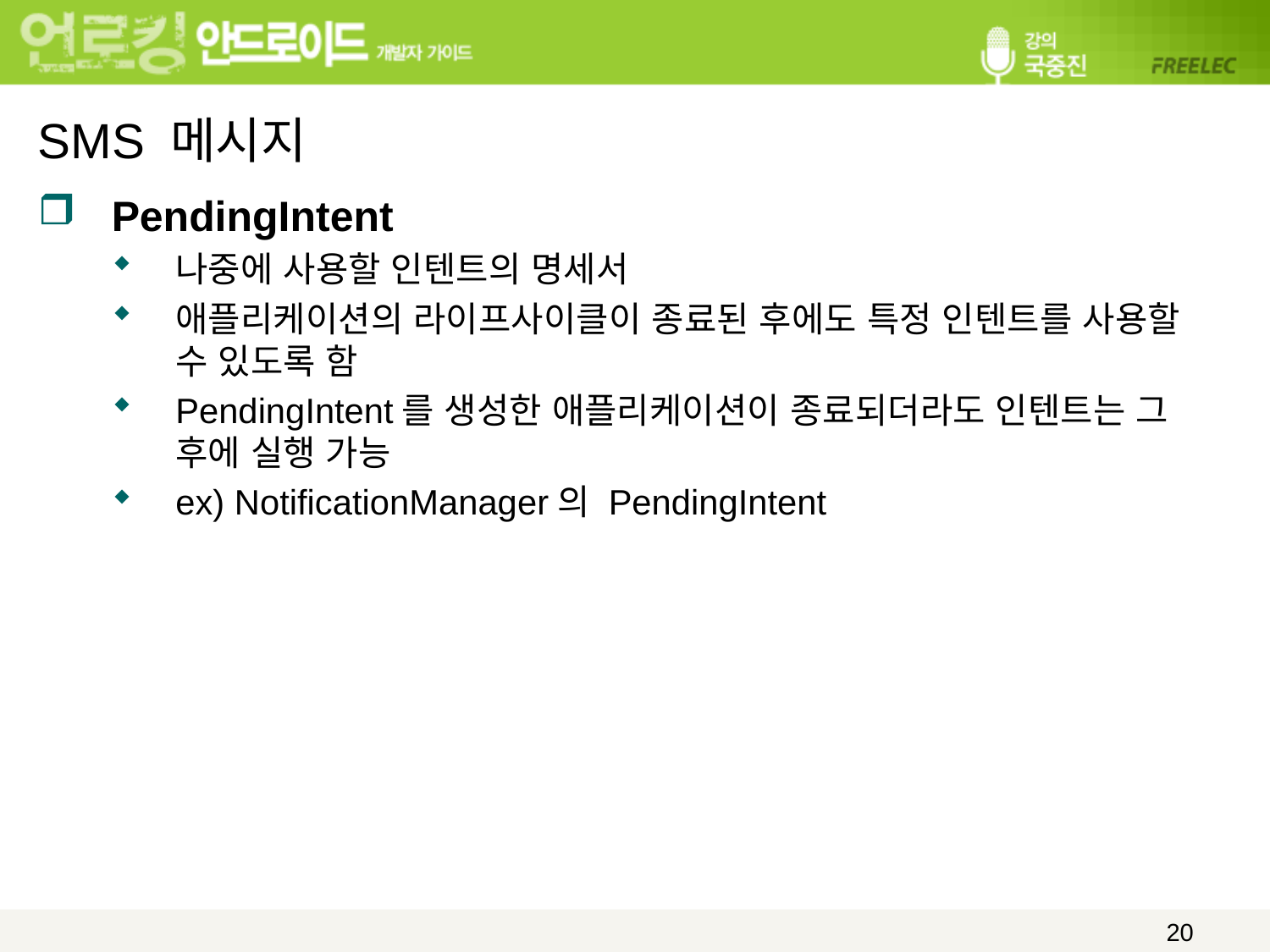

# SMS 메시지
PendingIntent
나중에 사용할 인텐트의 명세서
애플리케이션의 라이프사이클이 종료된 후에도 특정 인텐트를 사용할 수 있도록 함
PendingIntent를 생성한 애플리케이션이 종료되더라도 인텐트는 그 후에 실행 가능
ex) NotificationManager의 PendingIntent
20